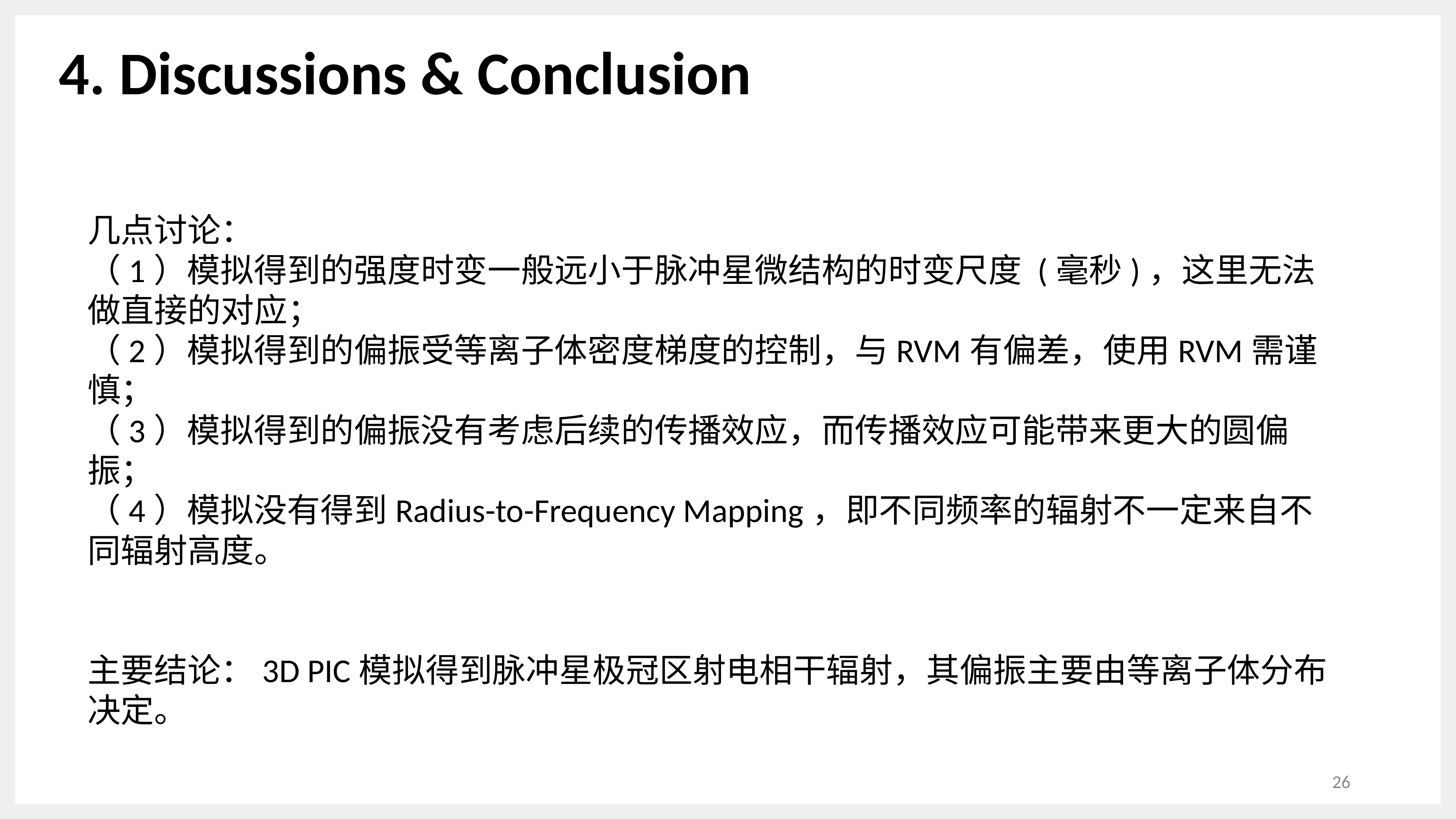

4. Discussions & Conclusion
几点讨论：
（1）模拟得到的强度时变一般远小于脉冲星微结构的时变尺度 (毫秒)，这里无法做直接的对应；
（2）模拟得到的偏振受等离子体密度梯度的控制，与RVM有偏差，使用RVM需谨慎；
（3）模拟得到的偏振没有考虑后续的传播效应，而传播效应可能带来更大的圆偏振；
（4）模拟没有得到Radius-to-Frequency Mapping，即不同频率的辐射不一定来自不同辐射高度。

主要结论：3D PIC模拟得到脉冲星极冠区射电相干辐射，其偏振主要由等离子体分布决定。
26